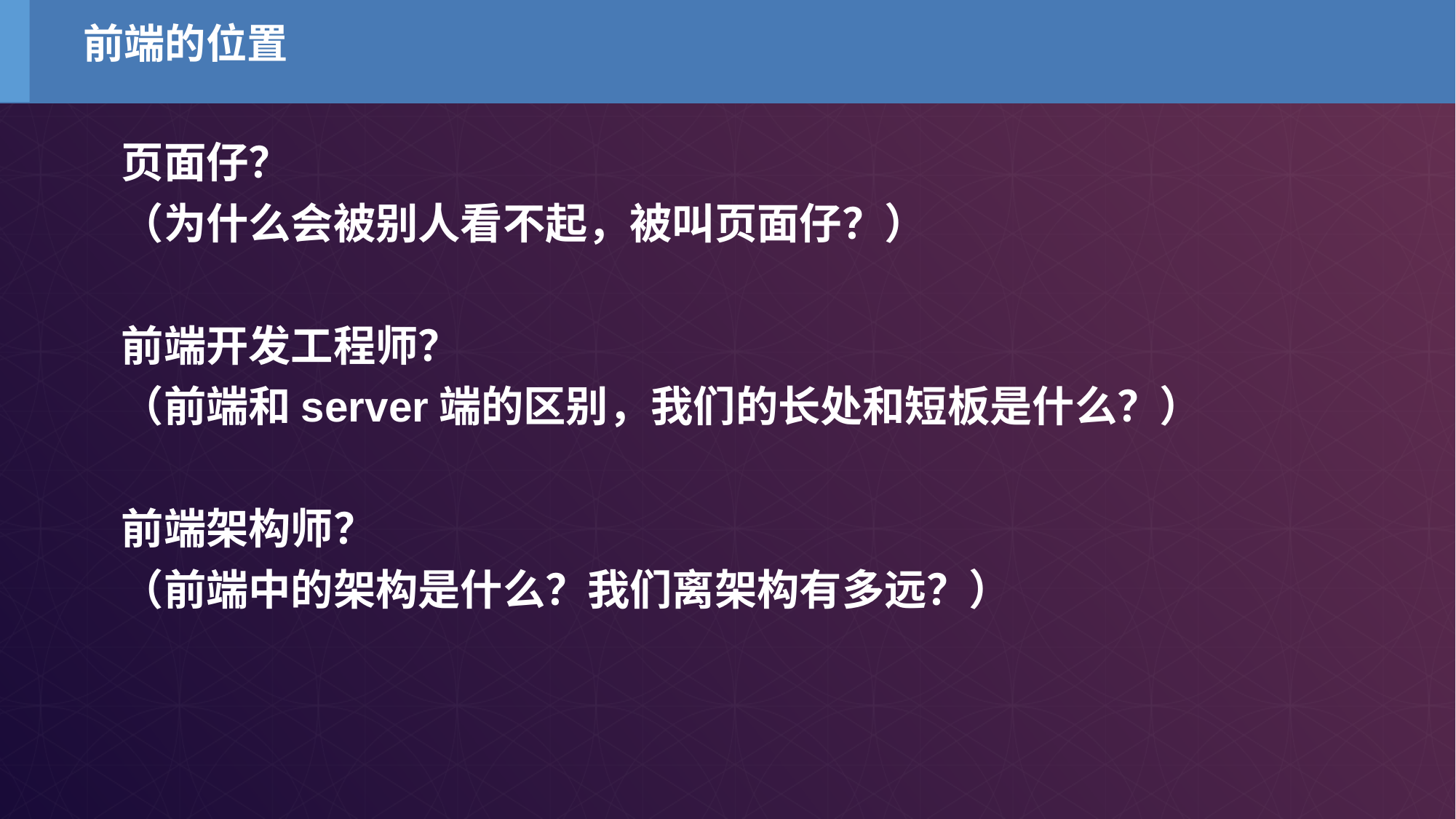

# 前端的位置
页面仔？
（为什么会被别人看不起，被叫页面仔？）

前端开发工程师？
（前端和server端的区别，我们的长处和短板是什么？）

前端架构师？
（前端中的架构是什么？我们离架构有多远？）